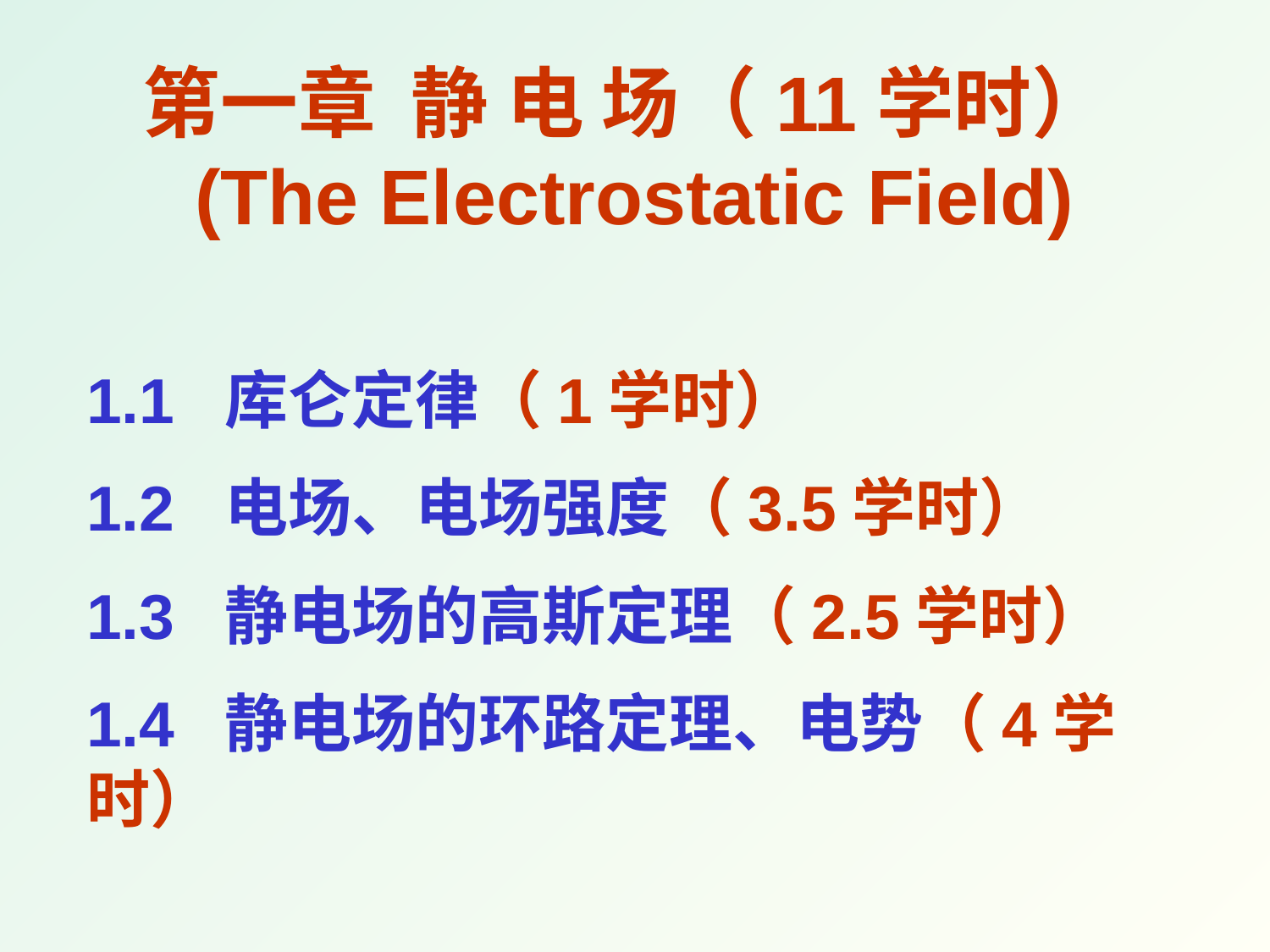

# 第一章  静 电 场（11学时） (The Electrostatic Field)
1.1  库仑定律（1学时）
1.2  电场、电场强度（3.5学时）
1.3  静电场的高斯定理（2.5学时）
1.4  静电场的环路定理、电势（4学时）